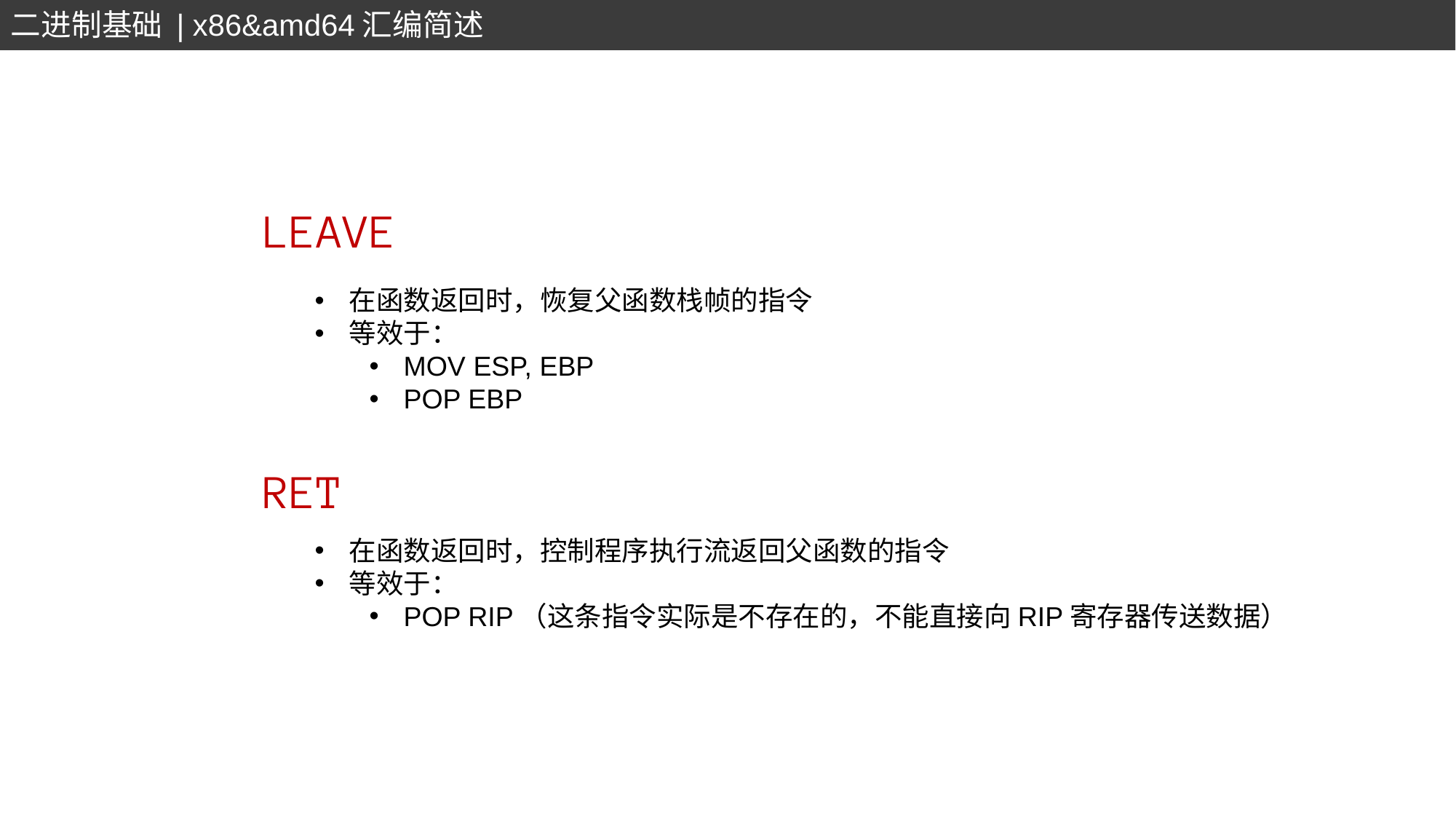

二进制基础 | x86&amd64汇编简述
LEAVE
在函数返回时，恢复父函数栈帧的指令
等效于：
MOV ESP, EBP
POP EBP
RET
在函数返回时，控制程序执行流返回父函数的指令
等效于：
POP RIP（这条指令实际是不存在的，不能直接向RIP寄存器传送数据）